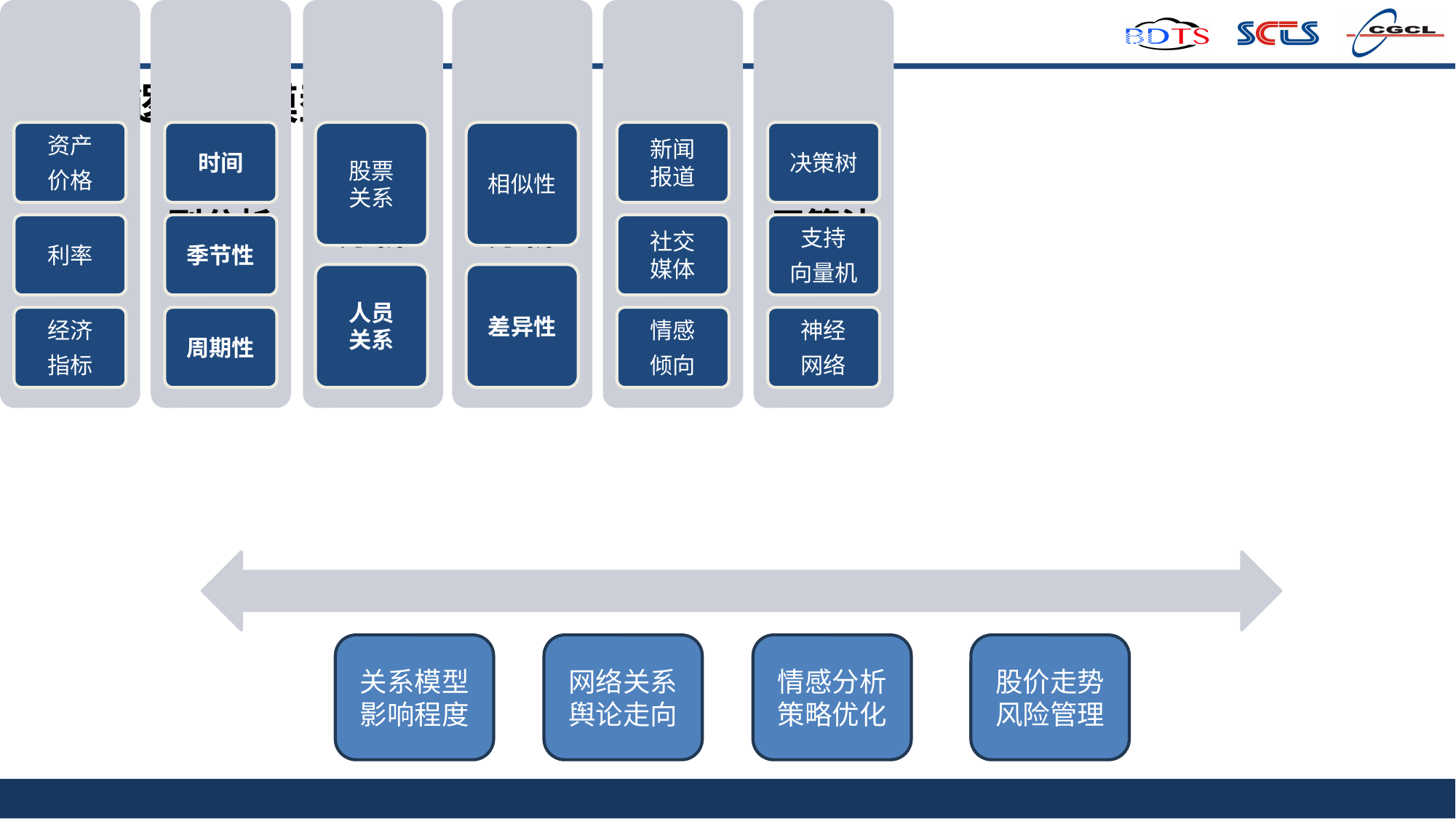

底层逻辑与模型
回归
分析
资产
价格
利率
经济
指标
时间序列分析
时间
季节性
周期性
图论
分析
股票
关系
人员
关系
聚类
分析
相似性
差异性
情感
分析
新闻
报道
社交
媒体
情感
倾向
机器学习算法
决策树
支持
向量机
神经
网络

情感分析
策略优化
股价走势
风险管理
关系模型影响程度
网络关系
舆论走向

6